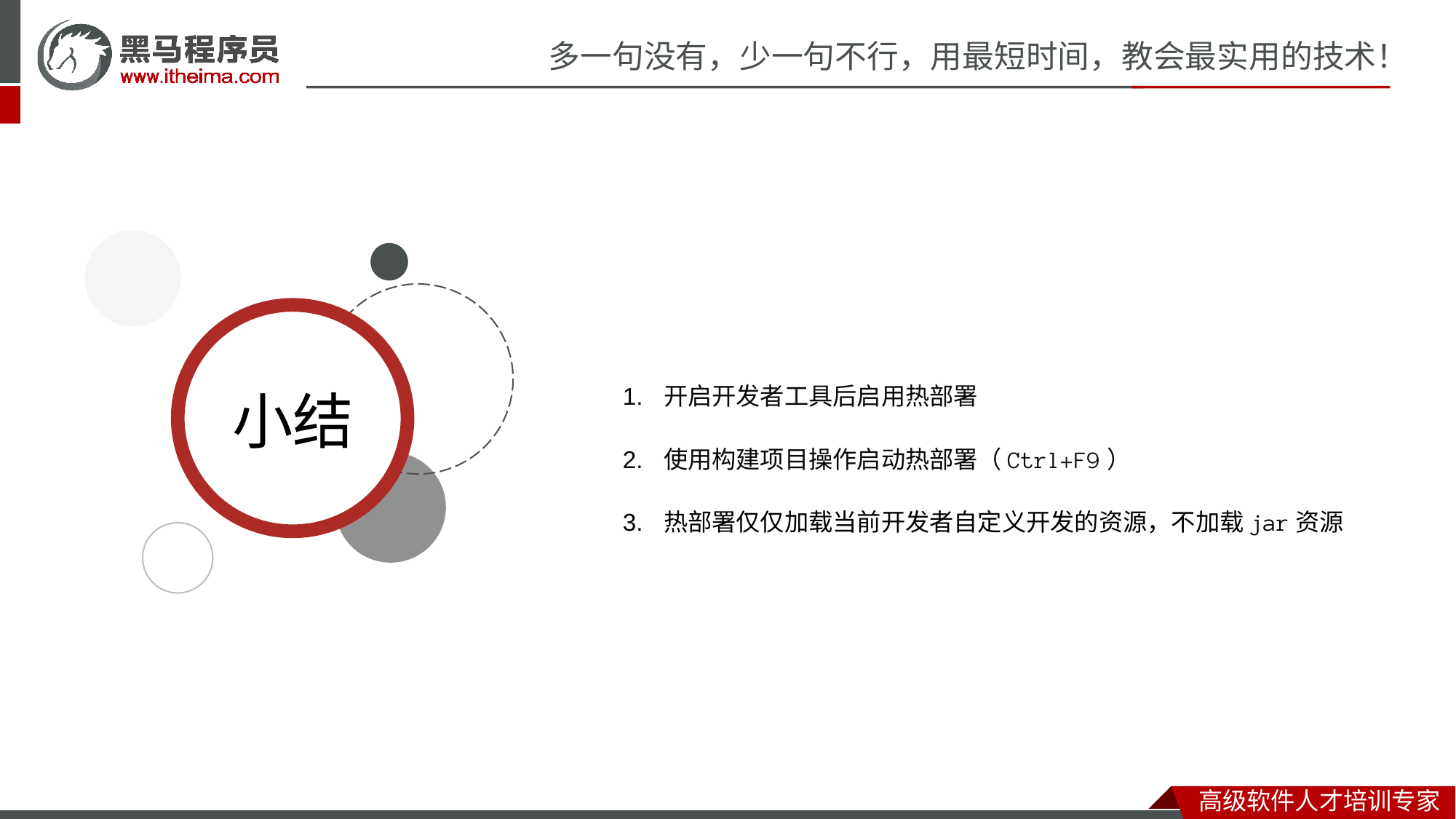

开启开发者工具后启用热部署
使用构建项目操作启动热部署（Ctrl+F9）
热部署仅仅加载当前开发者自定义开发的资源，不加载jar资源